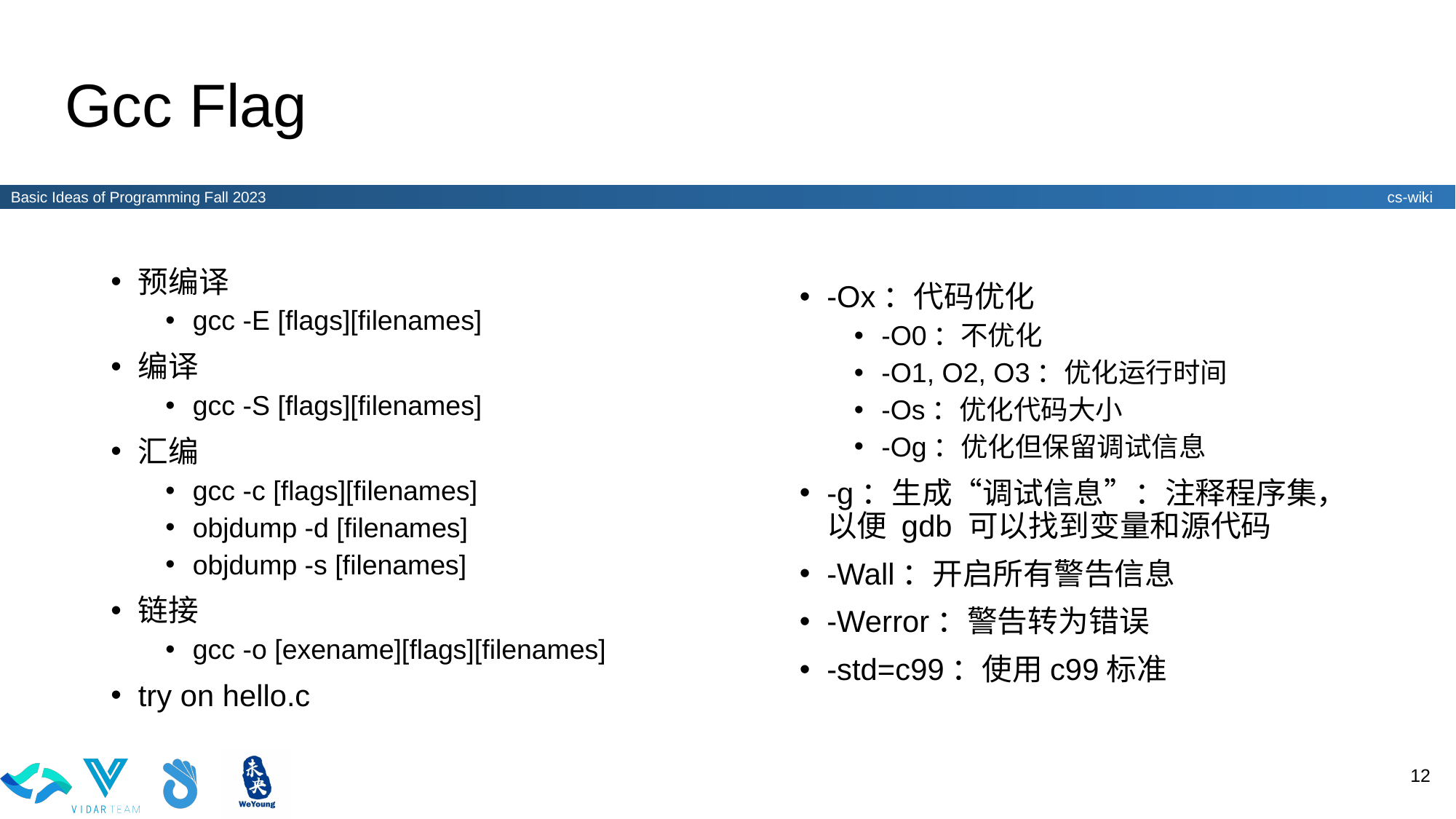

# Gcc Flag
预编译
gcc -E [flags][filenames]
编译
gcc -S [flags][filenames]
汇编
gcc -c [flags][filenames]
objdump -d [filenames]
objdump -s [filenames]
链接
gcc -o [exename][flags][filenames]
try on hello.c
-Ox：代码优化
-O0：不优化
-O1, O2, O3：优化运行时间
-Os：优化代码大小
-Og：优化但保留调试信息
-g：生成“调试信息”：注释程序集，以便 gdb 可以找到变量和源代码
-Wall：开启所有警告信息
-Werror：警告转为错误
-std=c99：使用c99标准